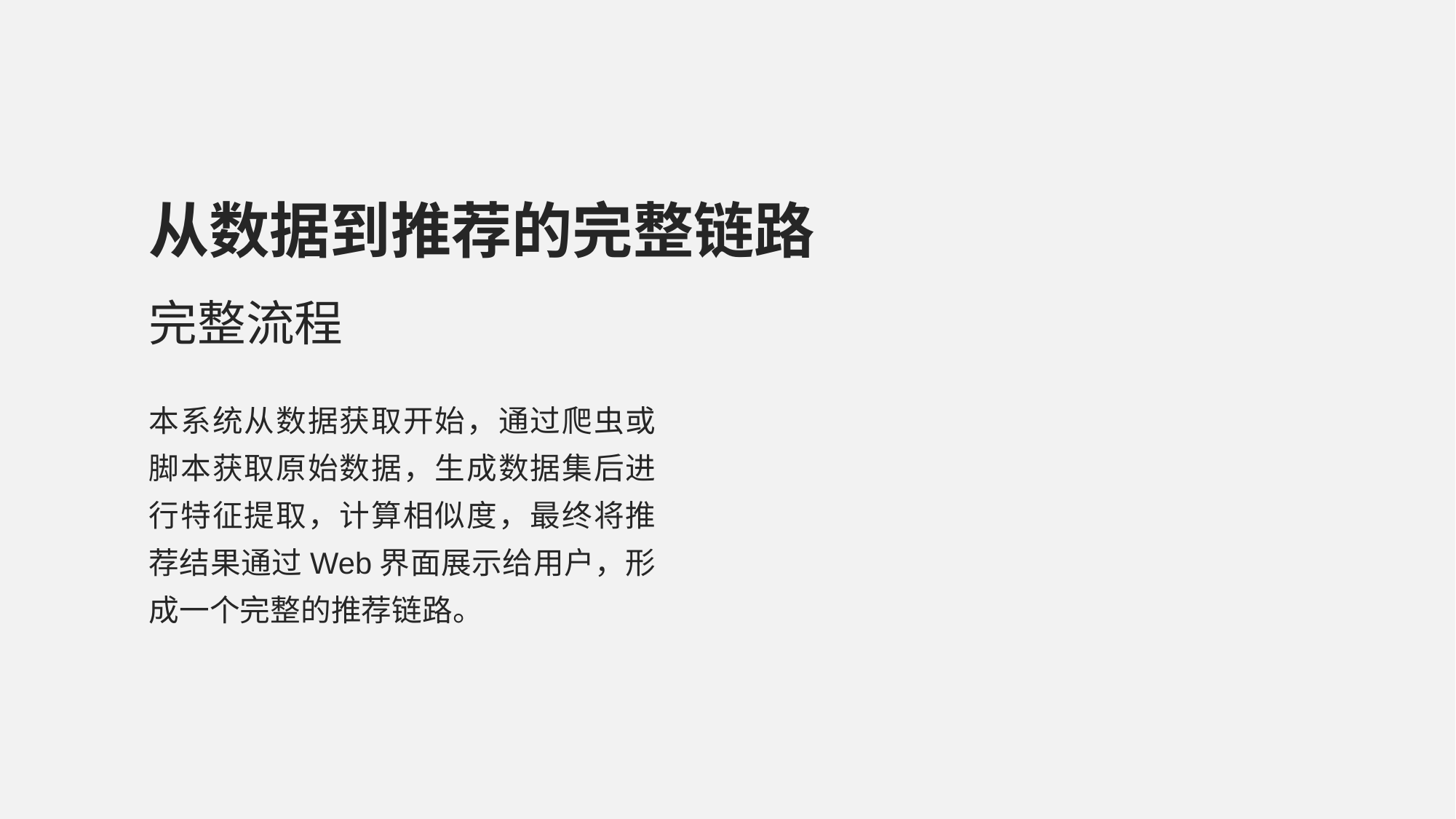

从数据到推荐的完整链路
完整流程
本系统从数据获取开始，通过爬虫或脚本获取原始数据，生成数据集后进行特征提取，计算相似度，最终将推荐结果通过Web界面展示给用户，形成一个完整的推荐链路。